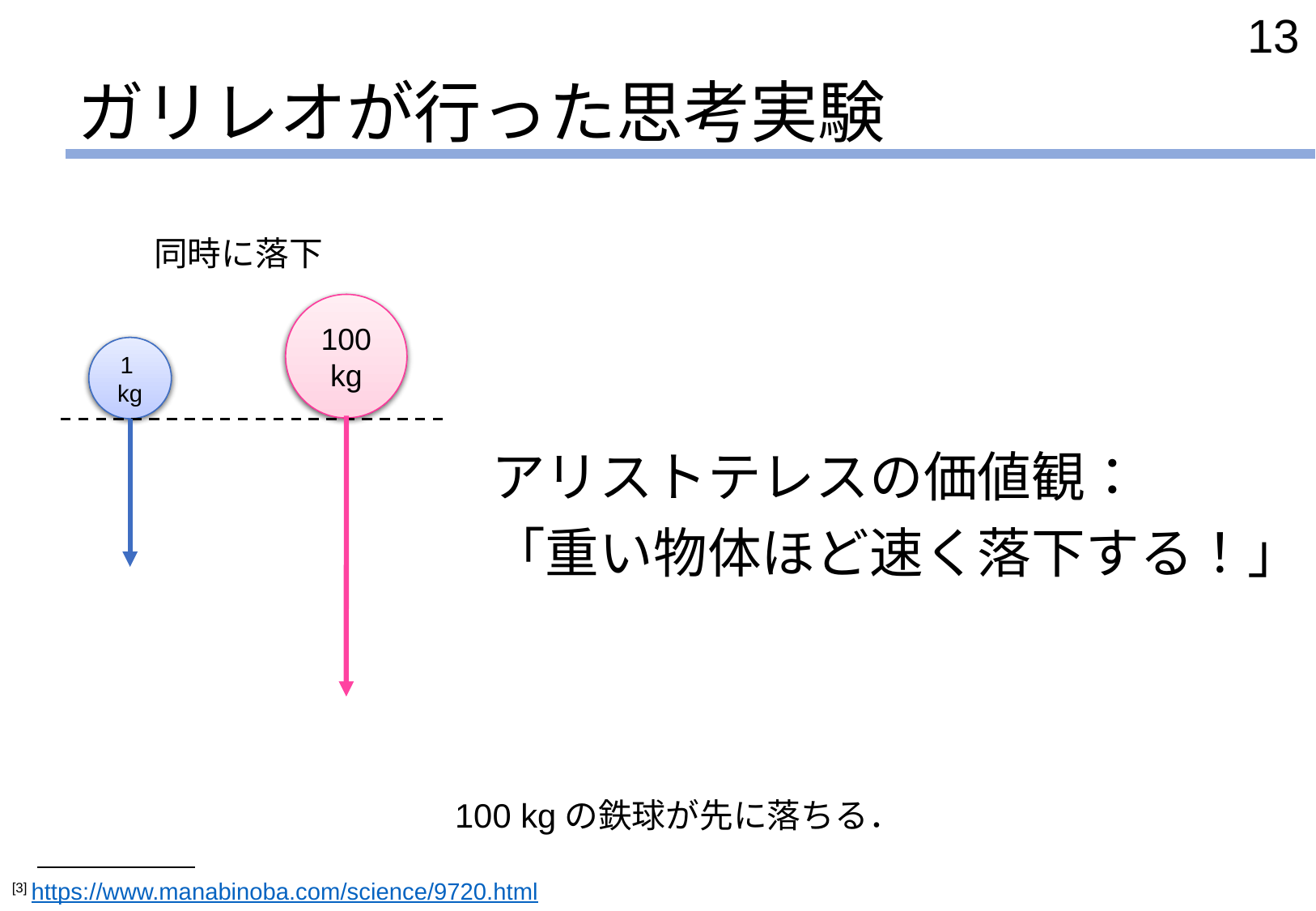

13
# ガリレオが行った思考実験
同時に落下
100
kg
100
kg
1
kg
1
kg
アリストテレスの価値観：
「重い物体ほど速く落下する！」
100 kgの鉄球が先に落ちる．
[3] https://www.manabinoba.com/science/9720.html